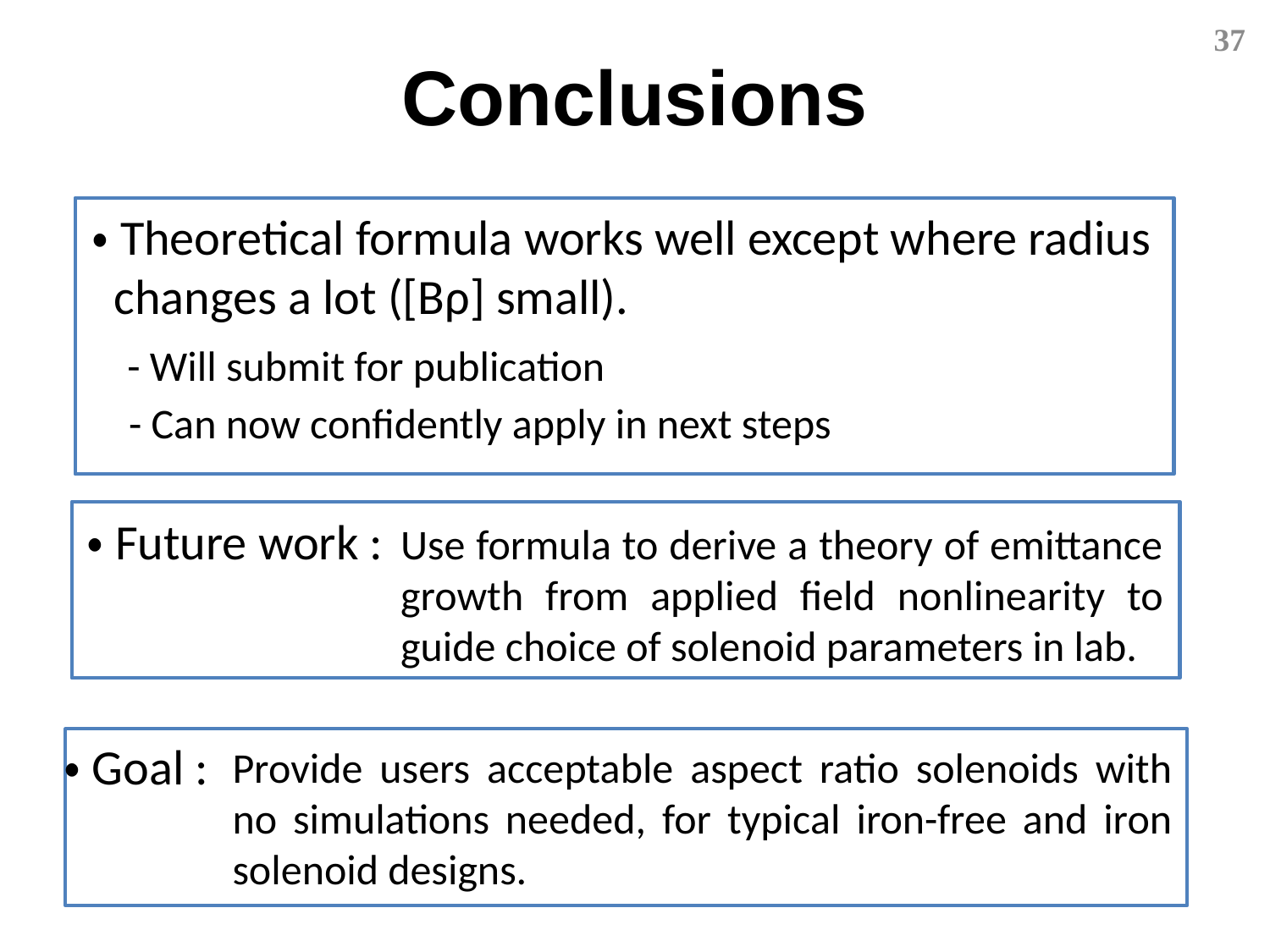

37
# Conclusions

・Theoretical formula works well except where radius
  changes a lot ([Bρ] small).
- Will submit for publication
- Can now confidently apply in next steps

・Future work :
Use formula to derive a theory of emittance growth from applied field nonlinearity to guide choice of solenoid parameters in lab.
・Goal :

Provide users acceptable aspect ratio solenoids with no simulations needed, for typical iron-free and iron solenoid designs.